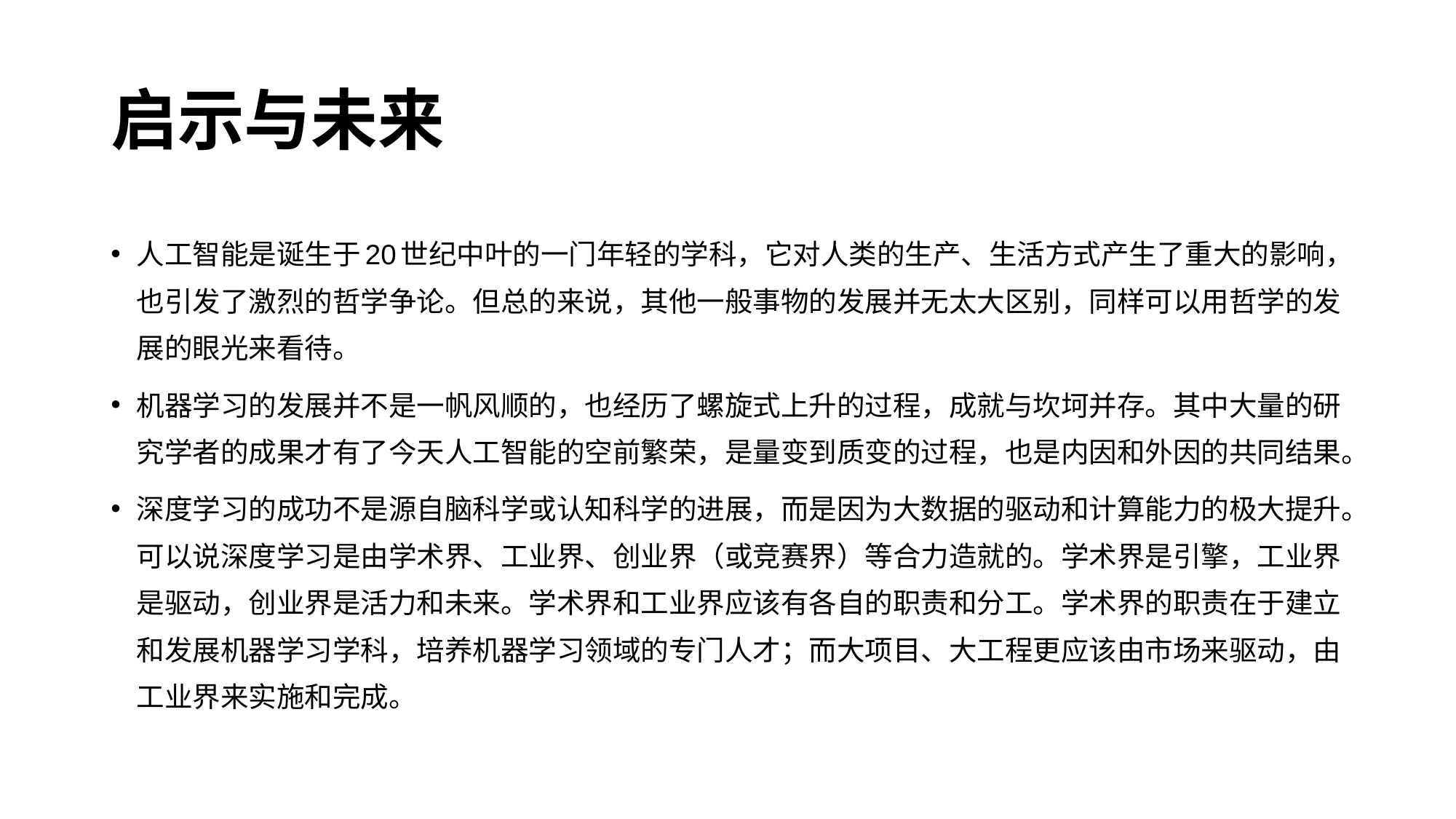

# 启示与未来
人工智能是诞生于20世纪中叶的一门年轻的学科，它对人类的生产、生活方式产生了重大的影响，也引发了激烈的哲学争论。但总的来说，其他一般事物的发展并无太大区别，同样可以用哲学的发展的眼光来看待。
机器学习的发展并不是一帆风顺的，也经历了螺旋式上升的过程，成就与坎坷并存。其中大量的研究学者的成果才有了今天人工智能的空前繁荣，是量变到质变的过程，也是内因和外因的共同结果。
深度学习的成功不是源自脑科学或认知科学的进展，而是因为大数据的驱动和计算能力的极大提升。可以说深度学习是由学术界、工业界、创业界（或竞赛界）等合力造就的。学术界是引擎，工业界是驱动，创业界是活力和未来。学术界和工业界应该有各自的职责和分工。学术界的职责在于建立和发展机器学习学科，培养机器学习领域的专门人才；而大项目、大工程更应该由市场来驱动，由工业界来实施和完成。